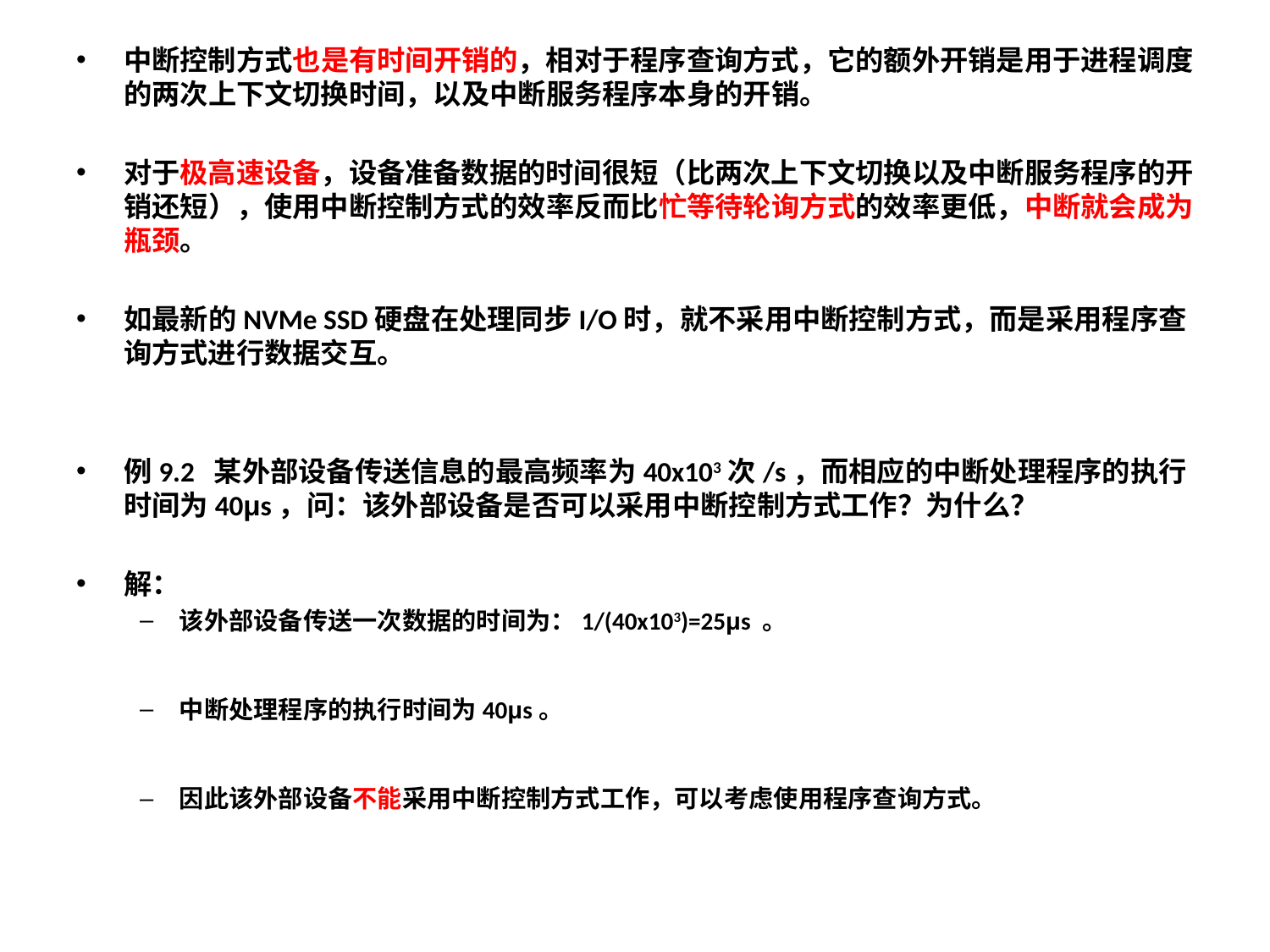

中断控制方式也是有时间开销的，相对于程序查询方式，它的额外开销是用于进程调度的两次上下文切换时间，以及中断服务程序本身的开销。

对于极高速设备，设备准备数据的时间很短（比两次上下文切换以及中断服务程序的开销还短），使用中断控制方式的效率反而比忙等待轮询方式的效率更低，中断就会成为瓶颈。

如最新的NVMe SSD硬盘在处理同步I/O时，就不采用中断控制方式，而是采用程序查询方式进行数据交互。

例9.2  某外部设备传送信息的最高频率为40x103次/s，而相应的中断处理程序的执行时间为40μs，问：该外部设备是否可以采用中断控制方式工作？为什么？

解：
该外部设备传送一次数据的时间为：1/(40x103)=25μs 。

中断处理程序的执行时间为40μs。

因此该外部设备不能采用中断控制方式工作，可以考虑使用程序查询方式。